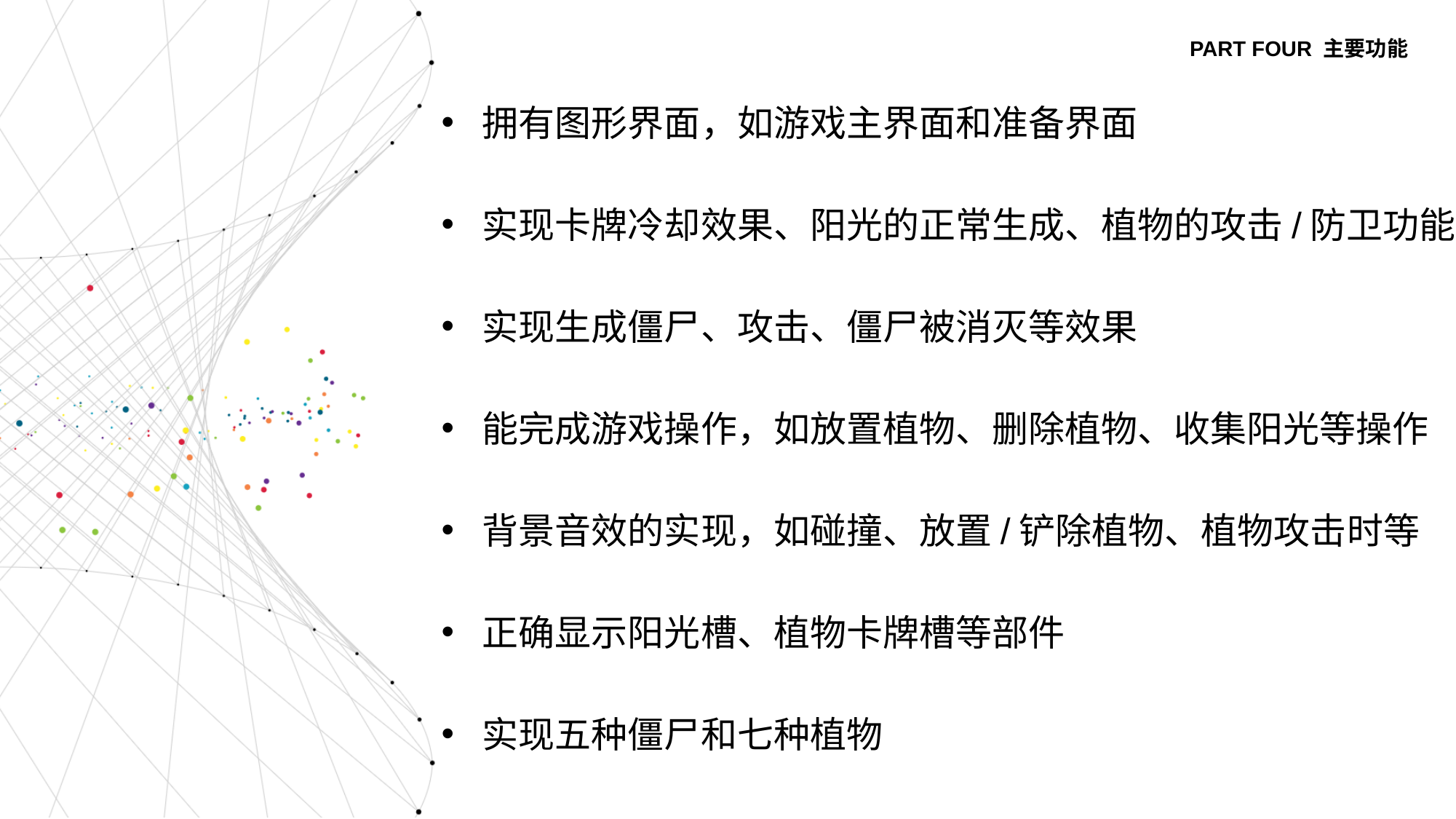

PART FOUR 主要功能
拥有图形界面，如游戏主界面和准备界面
实现卡牌冷却效果、阳光的正常生成、植物的攻击/防卫功能
实现生成僵尸、攻击、僵尸被消灭等效果
能完成游戏操作，如放置植物、删除植物、收集阳光等操作
背景音效的实现，如碰撞、放置/铲除植物、植物攻击时等
正确显示阳光槽、植物卡牌槽等部件
实现五种僵尸和七种植物